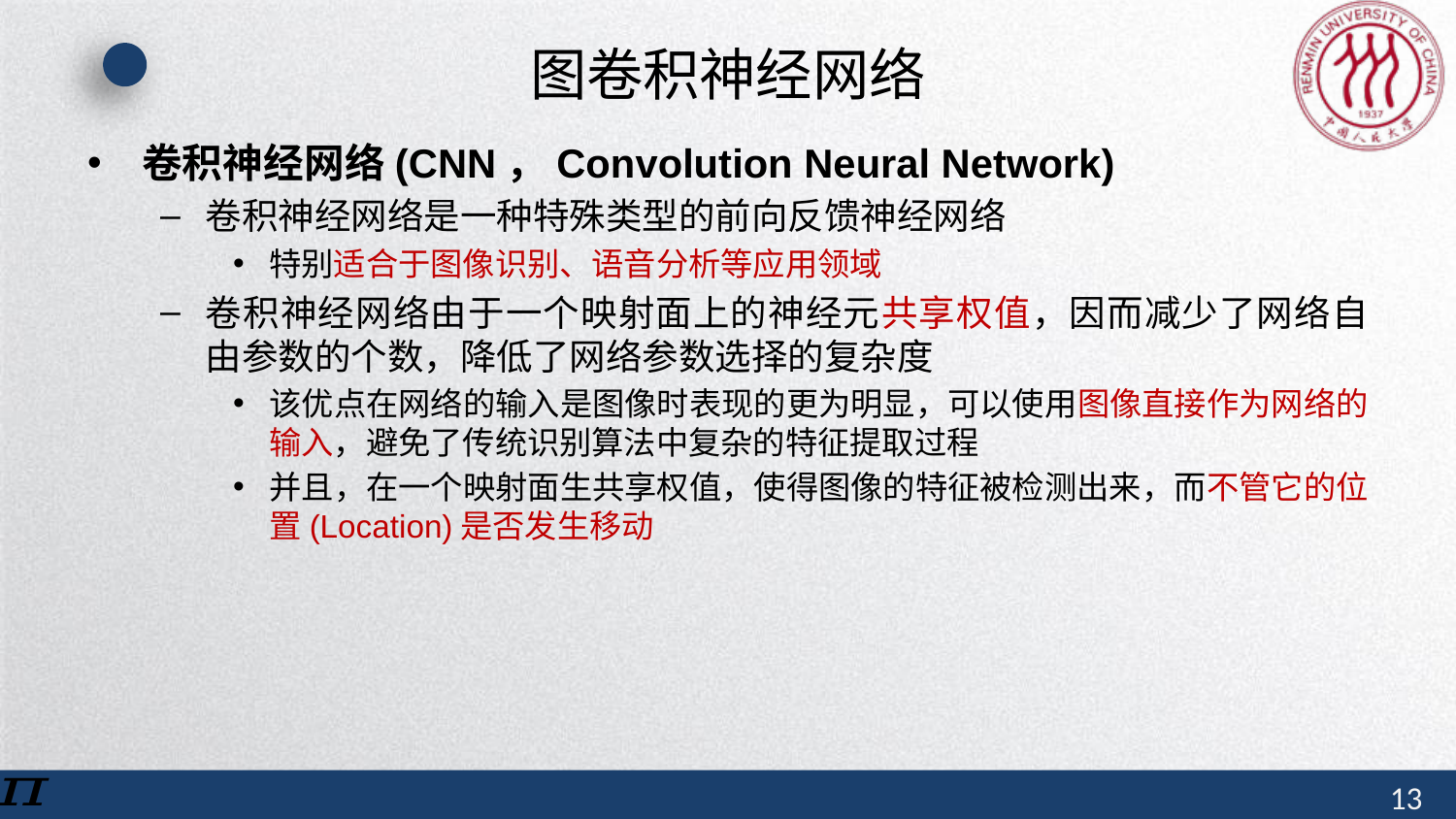

# 图卷积神经网络
卷积神经网络(CNN，Convolution Neural Network)
卷积神经网络是一种特殊类型的前向反馈神经网络
特别适合于图像识别、语音分析等应用领域
卷积神经网络由于一个映射面上的神经元共享权值，因而减少了网络自由参数的个数，降低了网络参数选择的复杂度
该优点在网络的输入是图像时表现的更为明显，可以使用图像直接作为网络的输入，避免了传统识别算法中复杂的特征提取过程
并且，在一个映射面生共享权值，使得图像的特征被检测出来，而不管它的位置(Location)是否发生移动